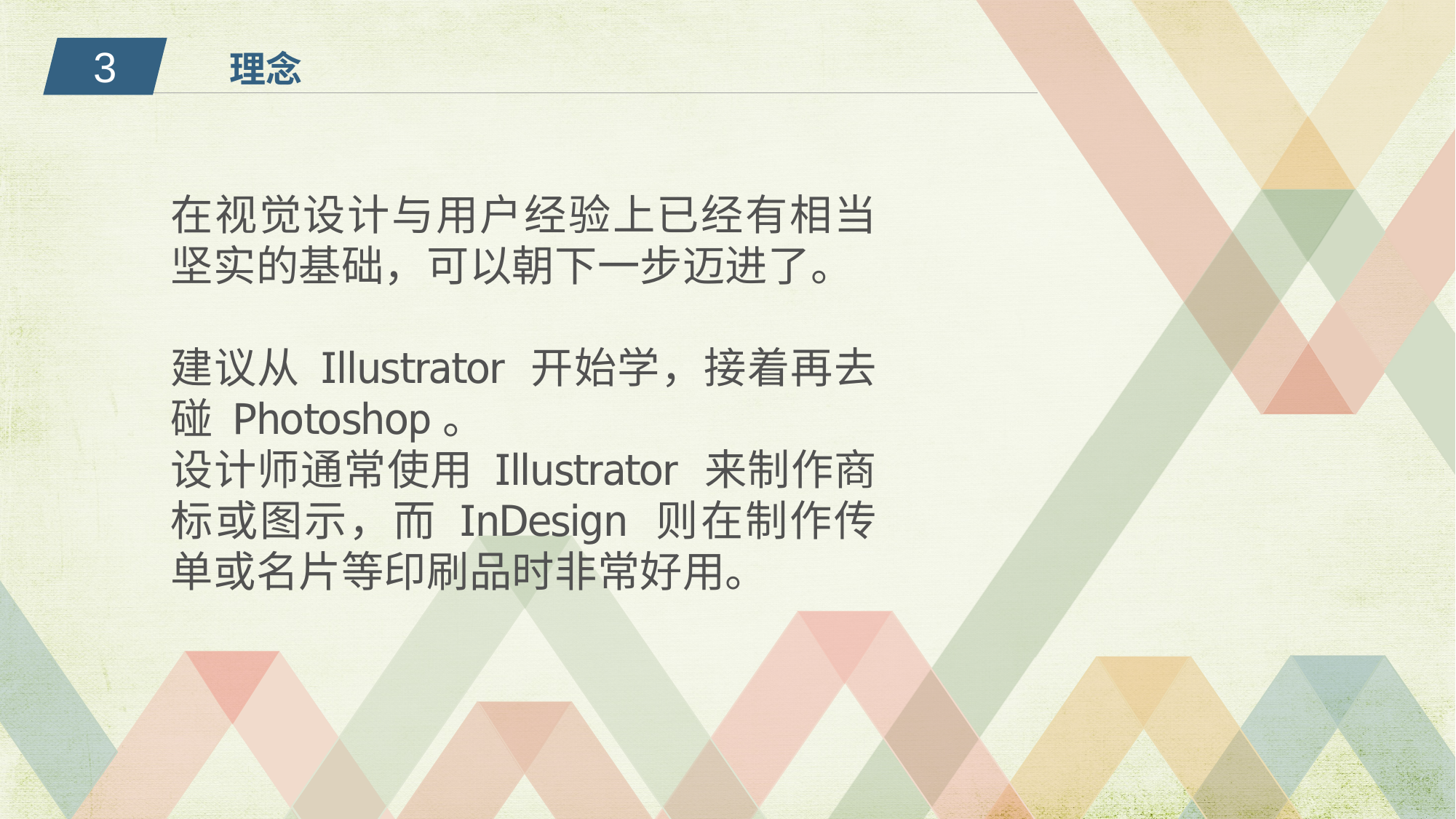

3

理念

在视觉设计与用户经验上已经有相当坚实的基础，可以朝下一步迈进了。

建议从 Illustrator 开始学，接着再去碰 Photoshop。
设计师通常使用 Illustrator 来制作商标或图示，而 InDesign 则在制作传单或名片等印刷品时非常好用。